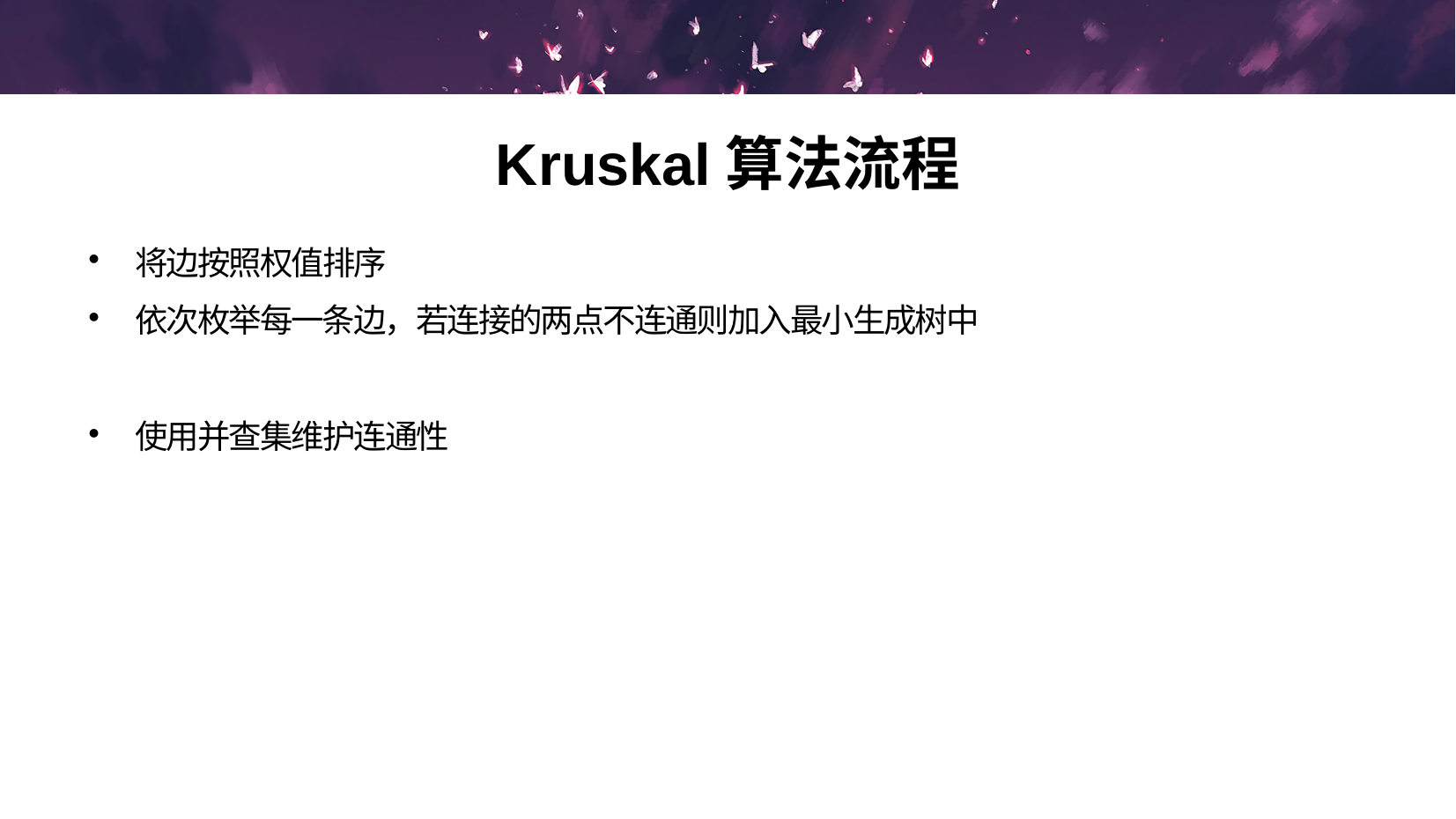

Kruskal算法流程
将边按照权值排序
依次枚举每一条边，若连接的两点不连通则加入最小生成树中

使用并查集维护连通性